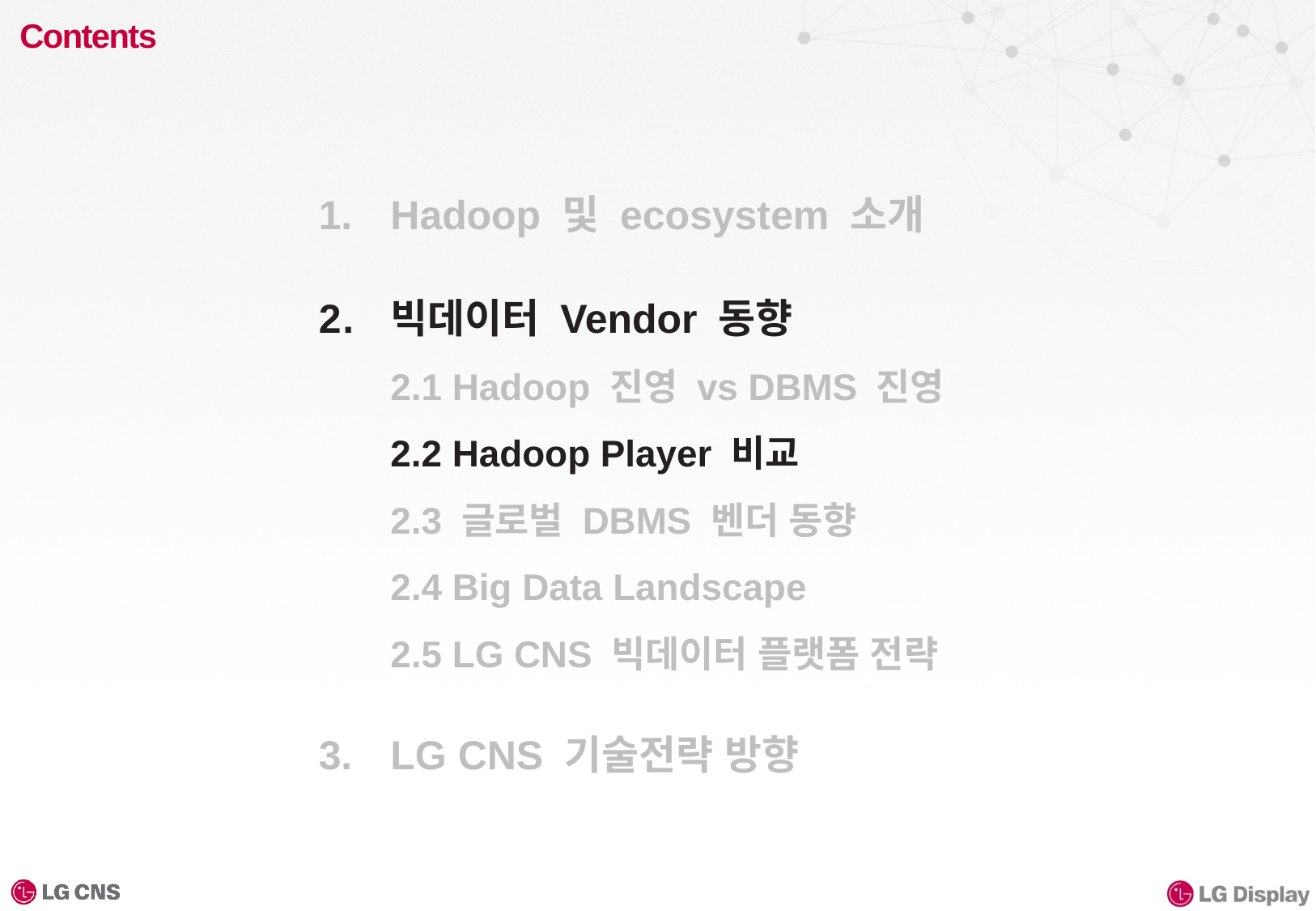

# Contents
Hadoop 및 ecosystem 소개
빅데이터 Vendor 동향
2.1 Hadoop 진영 vs DBMS 진영
2.2 Hadoop Player 비교
2.3 글로벌 DBMS 벤더 동향
2.4 Big Data Landscape
2.5 LG CNS 빅데이터 플랫폼 전략
LG CNS 기술전략 방향